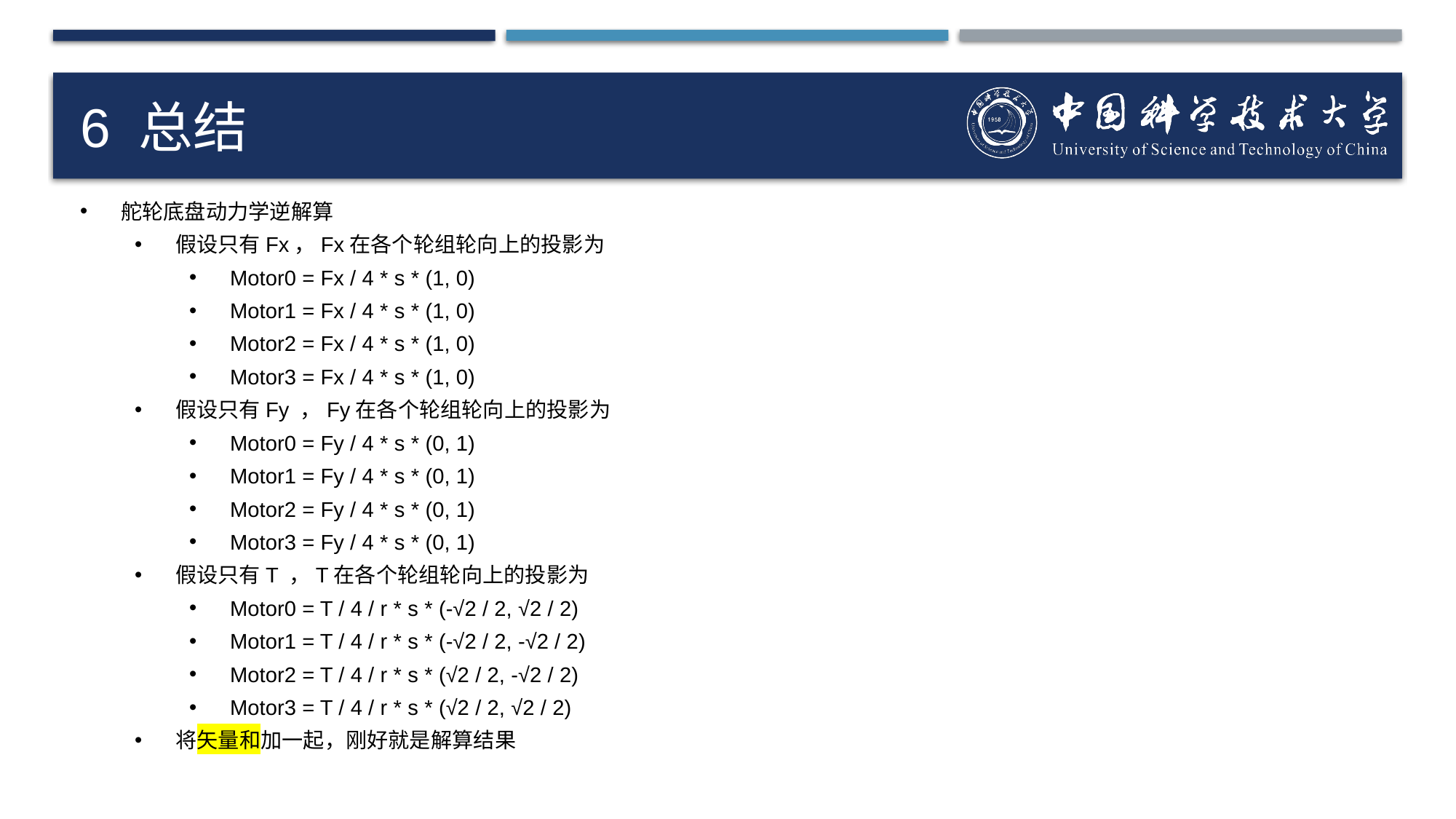

# 6 总结
舵轮底盘动力学逆解算
假设只有Fx，Fx在各个轮组轮向上的投影为
Motor0 = Fx / 4 * s * (1, 0)
Motor1 = Fx / 4 * s * (1, 0)
Motor2 = Fx / 4 * s * (1, 0)
Motor3 = Fx / 4 * s * (1, 0)
假设只有Fy ，Fy在各个轮组轮向上的投影为
Motor0 = Fy / 4 * s * (0, 1)
Motor1 = Fy / 4 * s * (0, 1)
Motor2 = Fy / 4 * s * (0, 1)
Motor3 = Fy / 4 * s * (0, 1)
假设只有T ，T在各个轮组轮向上的投影为
Motor0 = T / 4 / r * s * (-√2 / 2, √2 / 2)
Motor1 = T / 4 / r * s * (-√2 / 2, -√2 / 2)
Motor2 = T / 4 / r * s * (√2 / 2, -√2 / 2)
Motor3 = T / 4 / r * s * (√2 / 2, √2 / 2)
将矢量和加一起，刚好就是解算结果